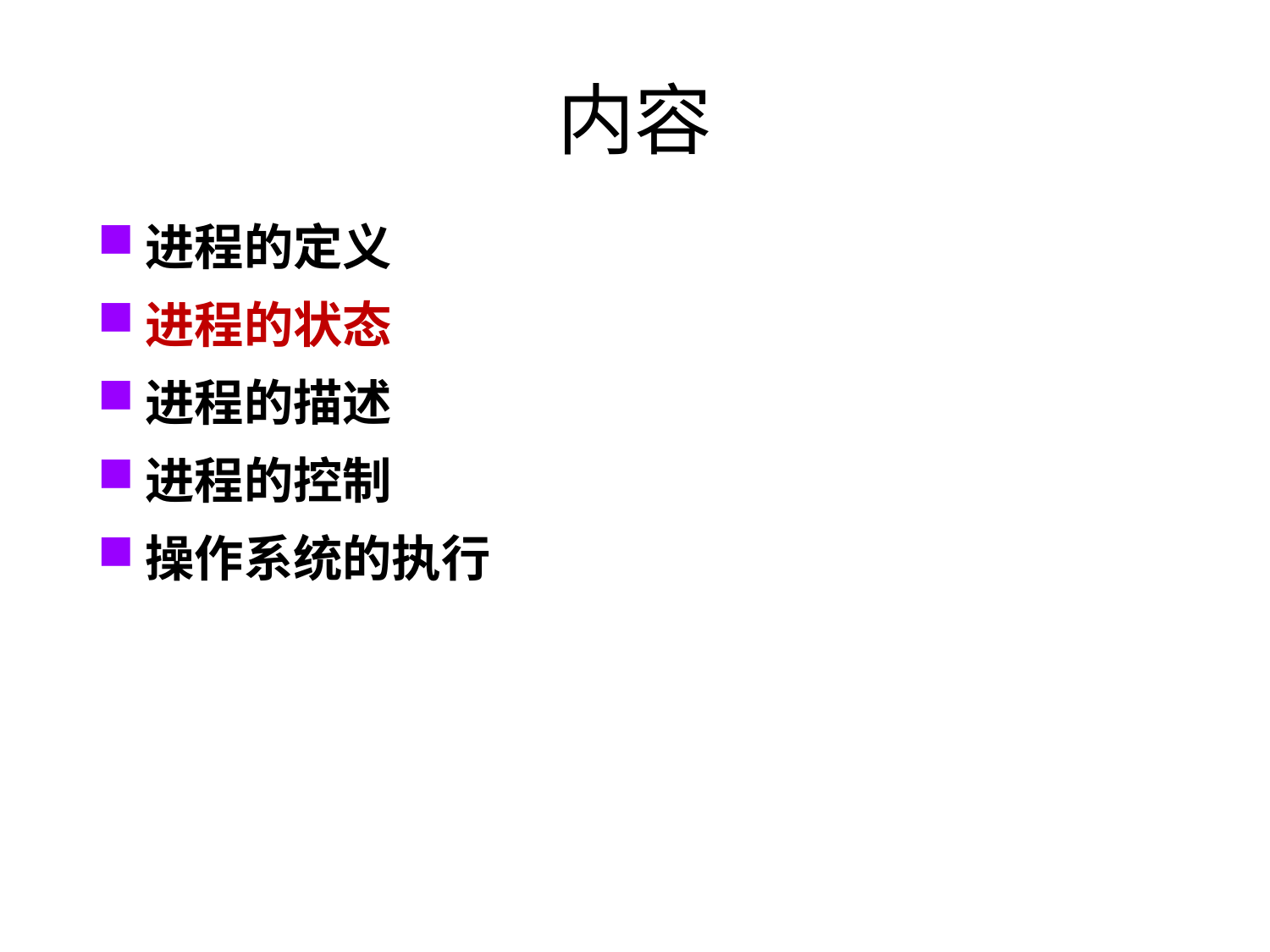

# 内容
进程的定义
进程的状态
进程的描述
进程的控制
操作系统的执行